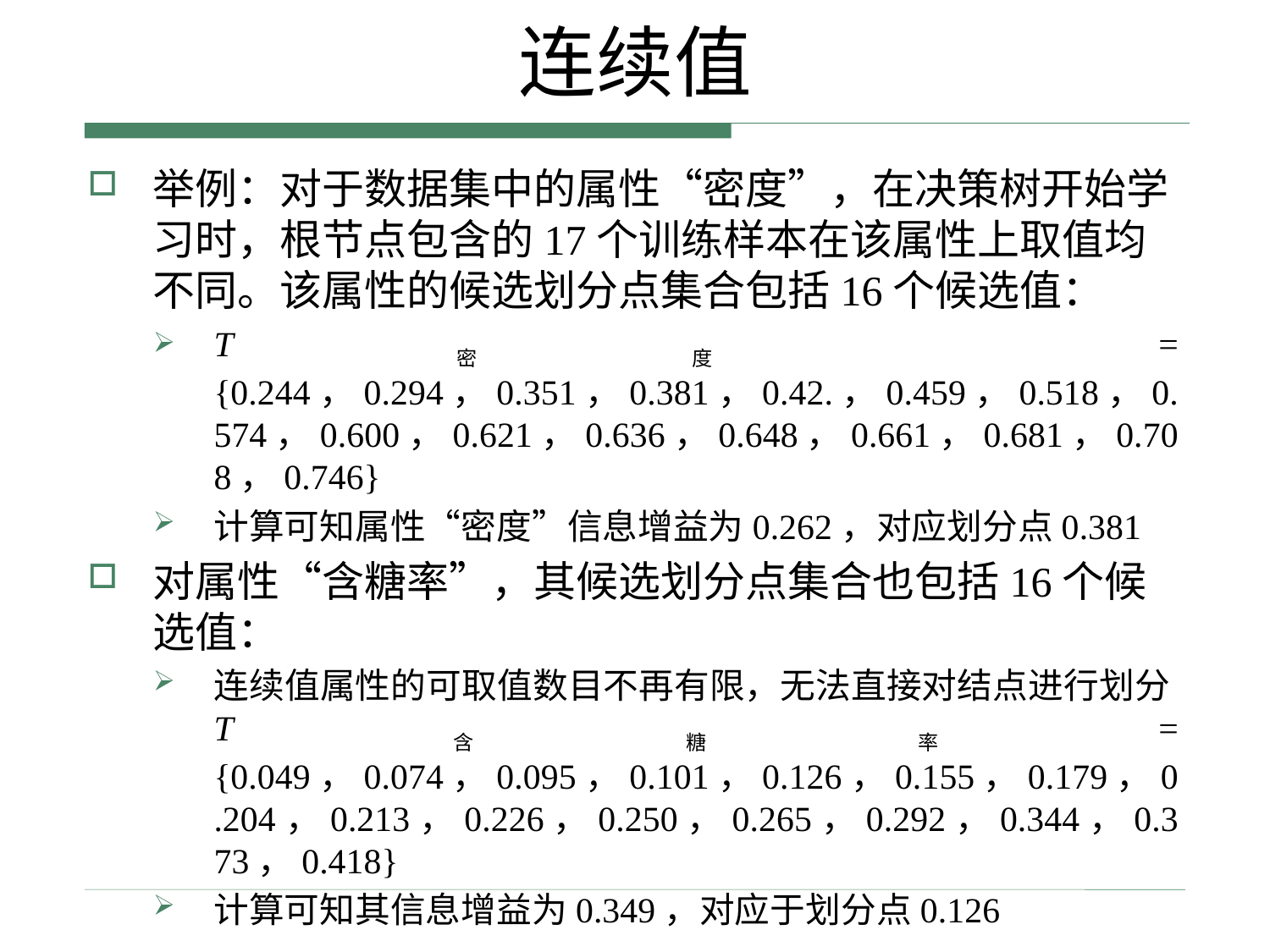

# 连续值
举例：对于数据集中的属性“密度”，在决策树开始学习时，根节点包含的17个训练样本在该属性上取值均不同。该属性的候选划分点集合包括16个候选值：
T密度 = {0.244，0.294，0.351，0.381，0.42.，0.459，0.518，0.574，0.600，0.621，0.636，0.648，0.661，0.681，0.708，0.746}
计算可知属性“密度”信息增益为0.262，对应划分点0.381
对属性“含糖率”，其候选划分点集合也包括16个候选值：
连续值属性的可取值数目不再有限，无法直接对结点进行划分T含糖率= {0.049，0.074，0.095，0.101，0.126，0.155，0.179，0.204，0.213，0.226，0.250，0.265，0.292，0.344，0.373，0.418}
计算可知其信息增益为0.349，对应于划分点0.126

56